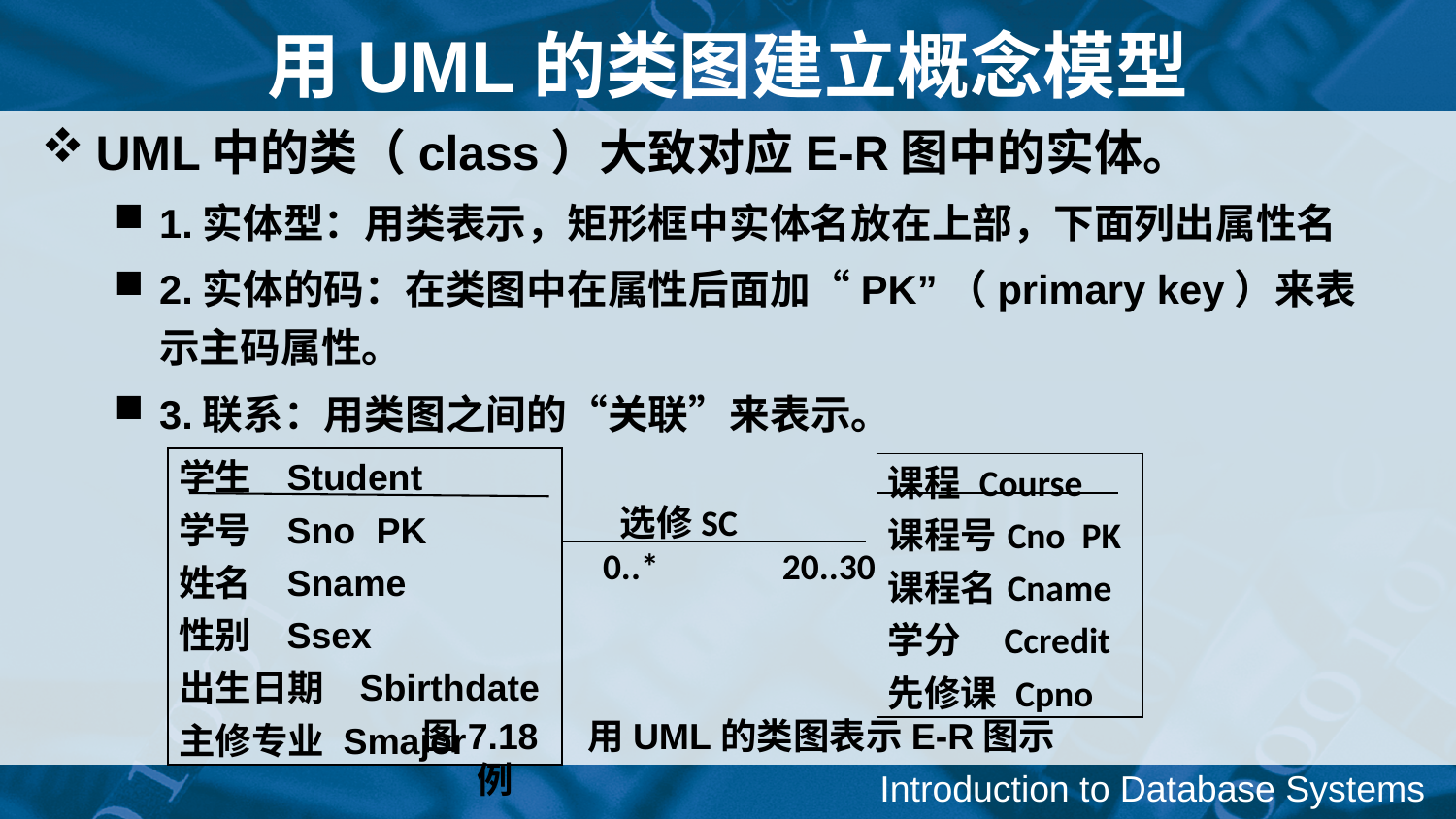

用UML的类图建立概念模型
UML中的类（class）大致对应E-R图中的实体。
1.实体型：用类表示，矩形框中实体名放在上部，下面列出属性名
2.实体的码：在类图中在属性后面加“PK”（primary key）来表示主码属性。
3.联系：用类图之间的“关联”来表示。
| 学生 Student 学号 Sno PK 姓名 Sname 性别 Ssex 出生日期 Sbirthdate 主修专业 Smajor |
| --- |
| 课程 Course 课程号Cno PK 课程名Cname 学分 Ccredit 先修课 Cpno |
| --- |
 选修SC
0..*               20..30
图7.18    用UML的类图表示E-R图示例